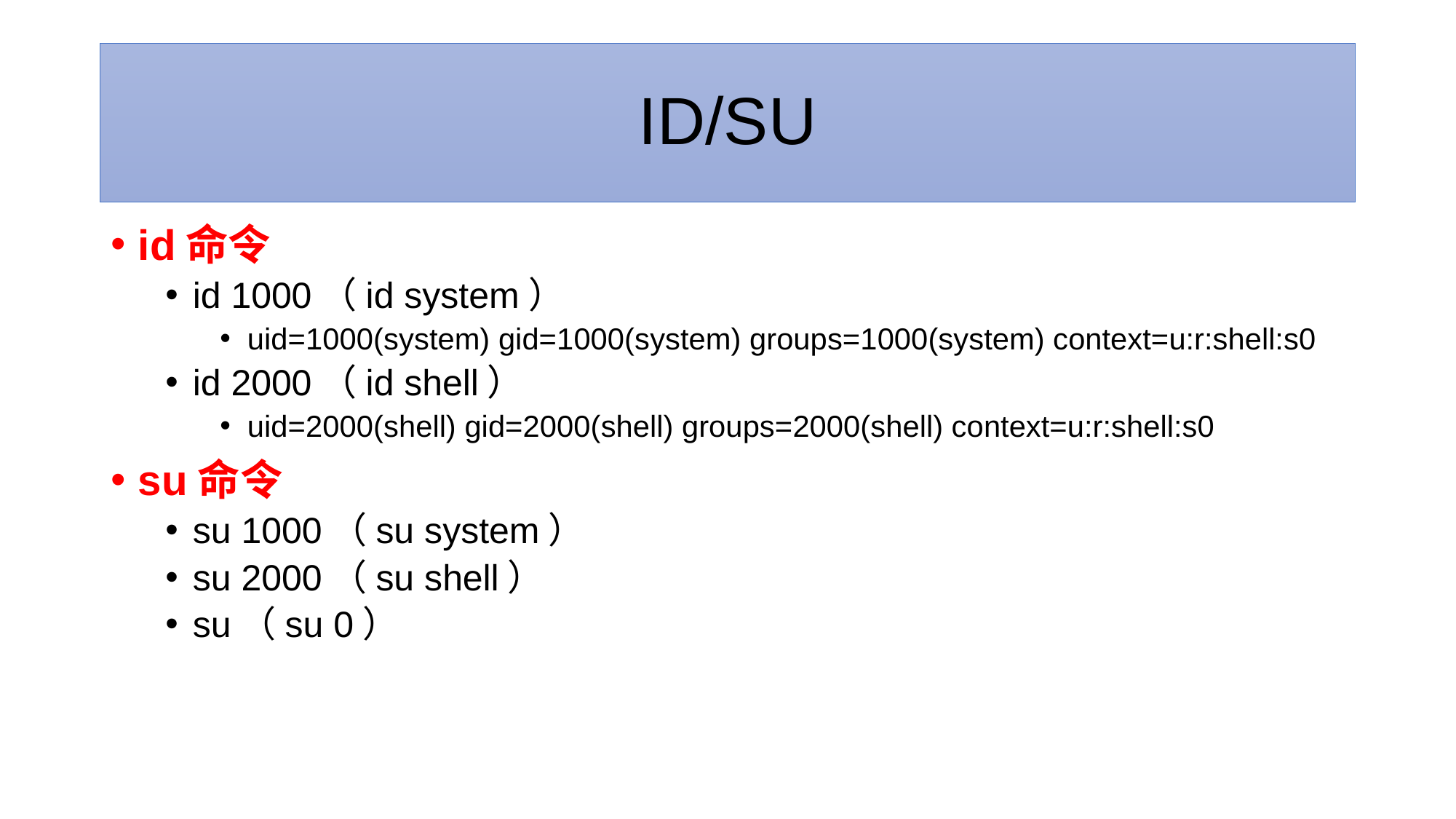

# ID/SU
id命令
id 1000（id system）
uid=1000(system) gid=1000(system) groups=1000(system) context=u:r:shell:s0
id 2000（id shell）
uid=2000(shell) gid=2000(shell) groups=2000(shell) context=u:r:shell:s0
su命令
su 1000（su system）
su 2000（su shell）
su（su 0）